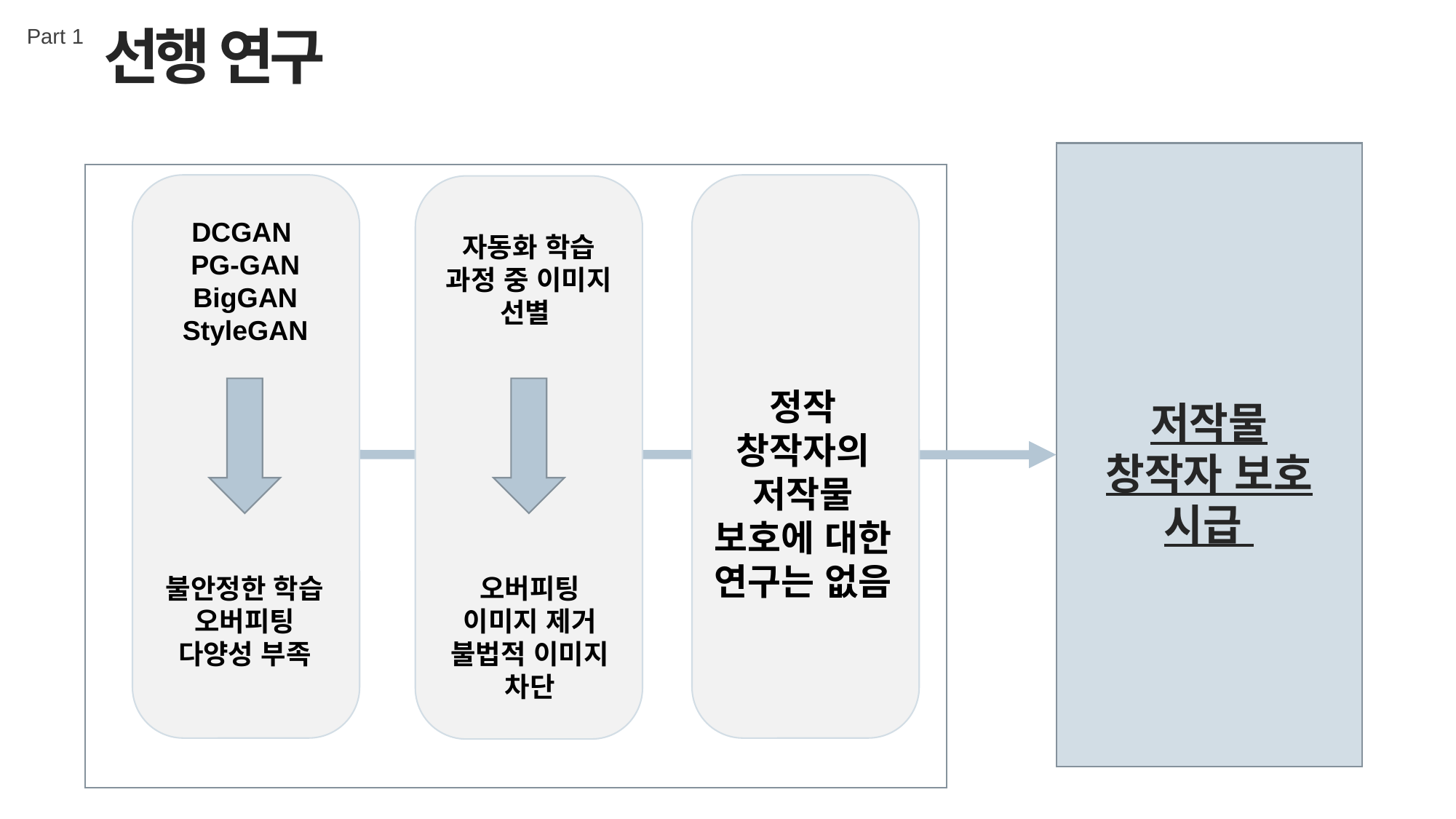

선행 연구
Part 1

DCGAN
PG-GAN
BigGAN
StyleGAN
자동화 학습 과정 중 이미지 선별

정작 창작자의 저작물 보호에 대한 연구는 없음
저작물 창작자 보호 시급
불안정한 학습
오버피팅
다양성 부족
오버피팅 이미지 제거
불법적 이미지 차단